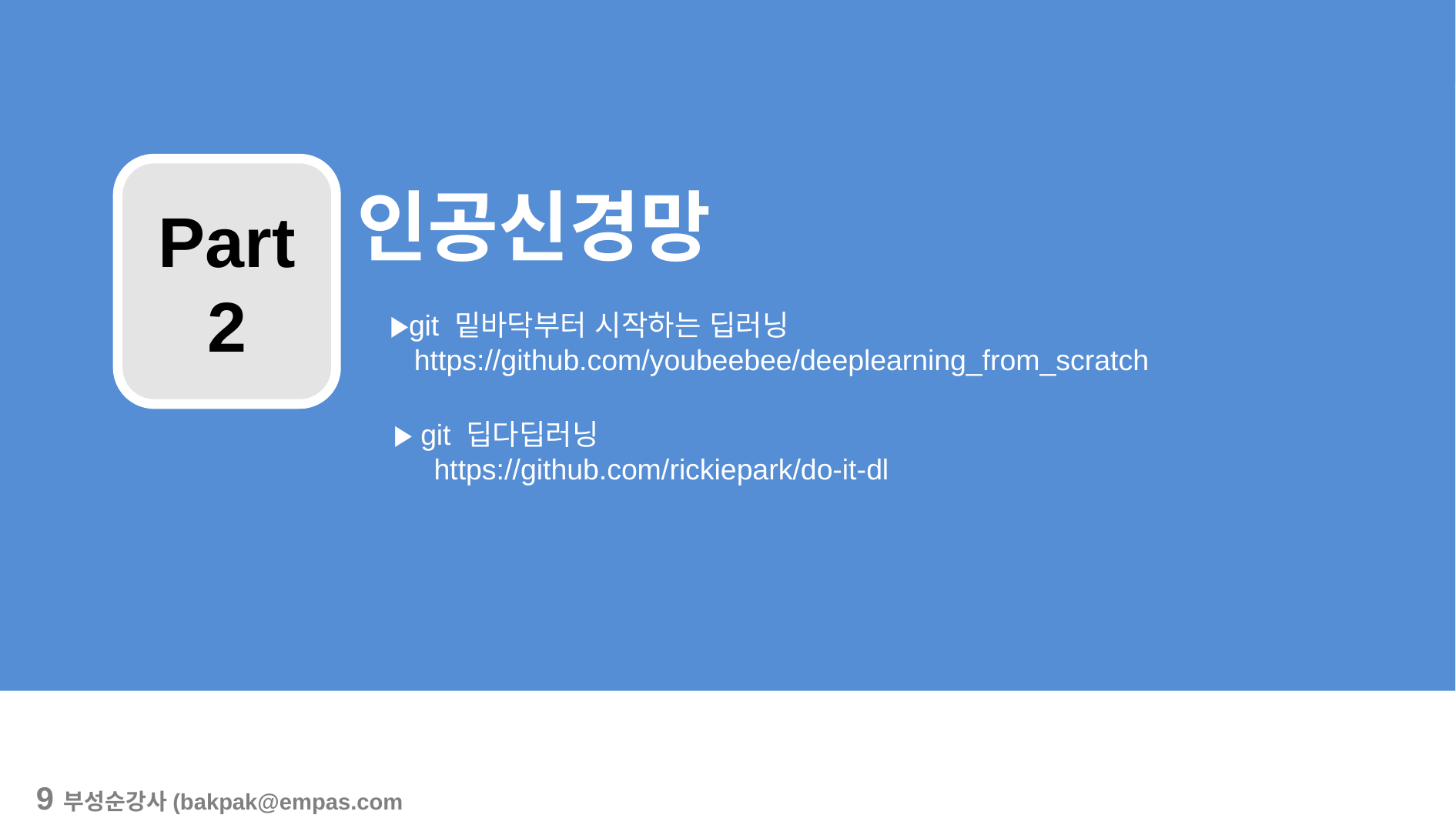

Part2
인공신경망
▶git 밑바닥부터 시작하는 딥러닝
   https://github.com/youbeebee/deeplearning_from_scratch
▶ git 딥다딥러닝
     https://github.com/rickiepark/do-it-dl